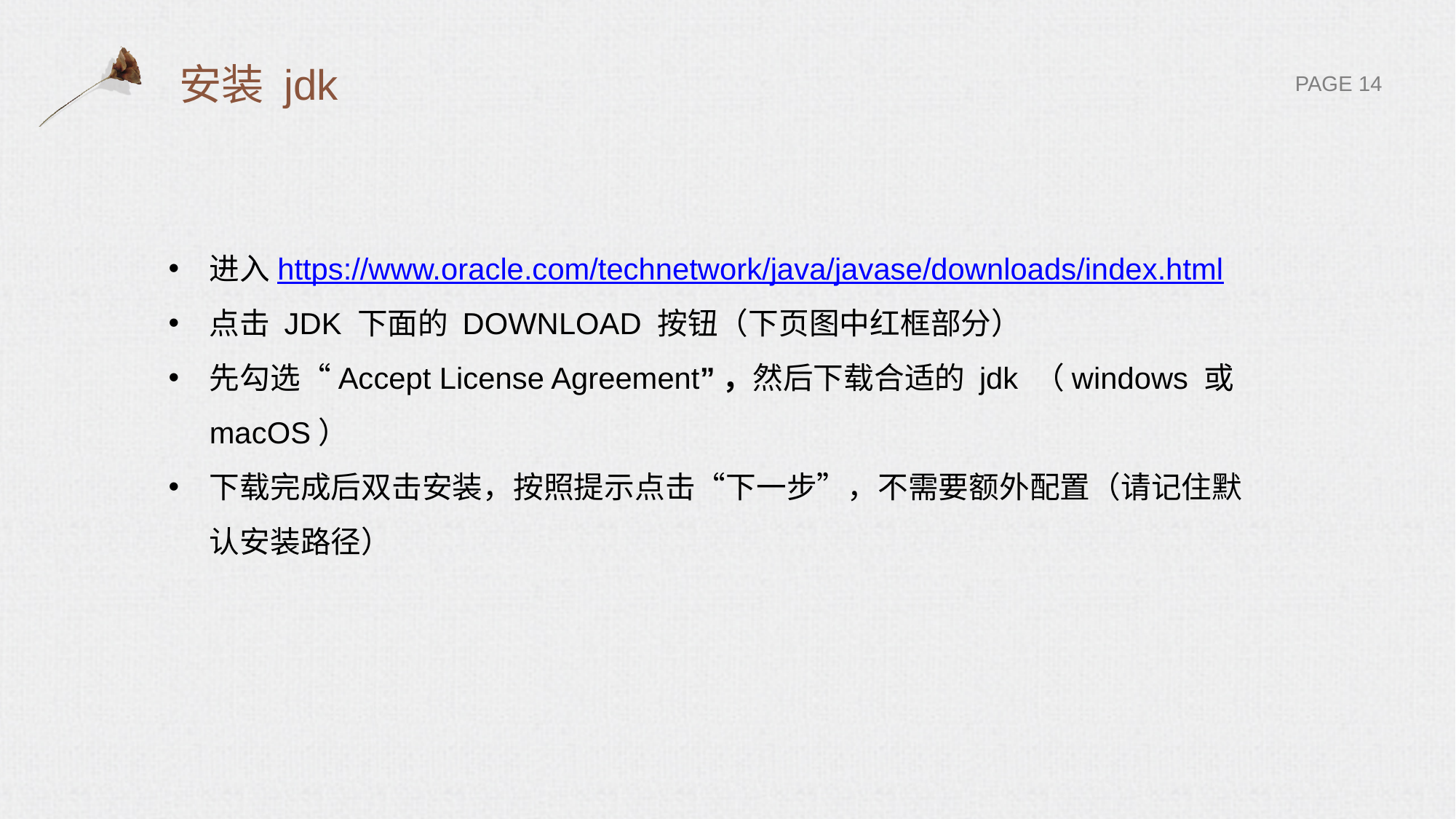

# 安装 jdk
进入https://www.oracle.com/technetwork/java/javase/downloads/index.html
点击 JDK 下面的 DOWNLOAD 按钮（下页图中红框部分）
先勾选“Accept License Agreement”，然后下载合适的 jdk （windows 或 macOS）
下载完成后双击安装，按照提示点击“下一步”，不需要额外配置（请记住默认安装路径）